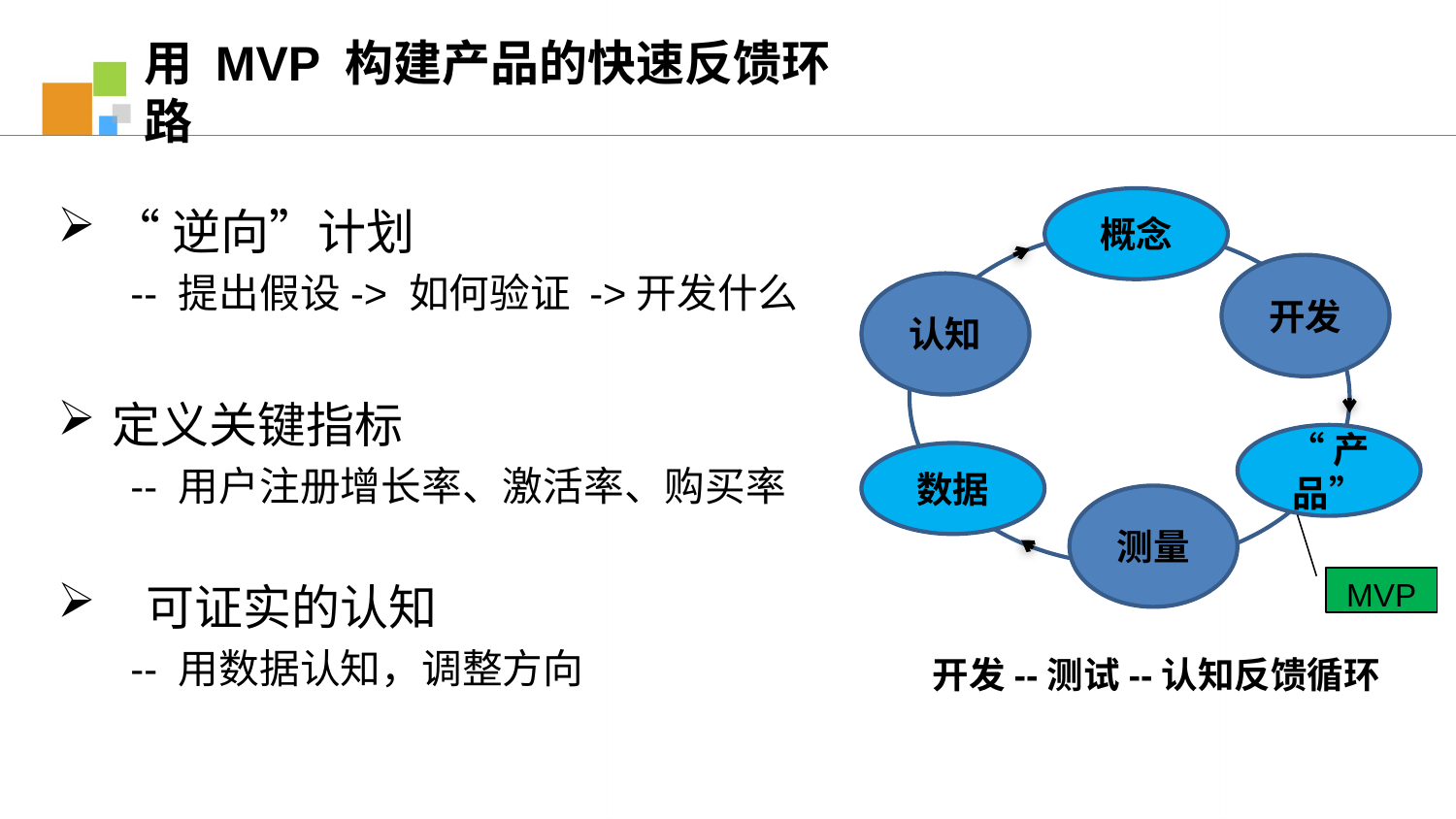

用 MVP 构建产品的快速反馈环路
概念

开发
认知
“产品”
数据
测量
开发--测试--认知反馈循环
“逆向”计划
-- 提出假设-> 如何验证 ->开发什么

定义关键指标
-- 用户注册增长率、激活率、购买率

  可证实的认知
-- 用数据认知，调整方向
MVP